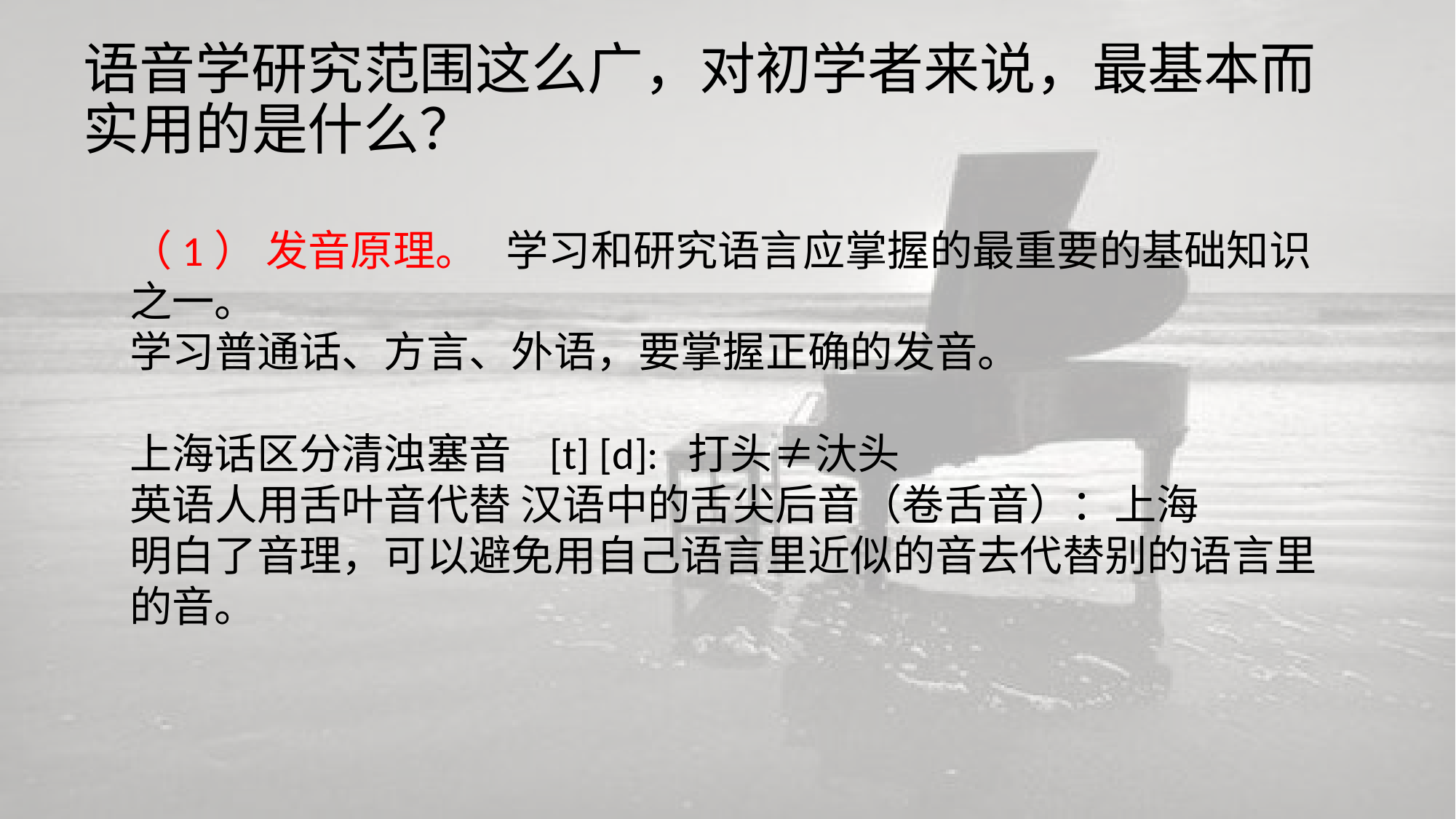

# 语音学研究范围这么广，对初学者来说，最基本而实用的是什么？
（1） 发音原理。   学习和研究语言应掌握的最重要的基础知识之一。
学习普通话、方言、外语，要掌握正确的发音。

上海话区分清浊塞音   [t] [d]:  打头≠汏头
英语人用舌叶音代替 汉语中的舌尖后音（卷舌音）：上海
明白了音理，可以避免用自己语言里近似的音去代替别的语言里的音。